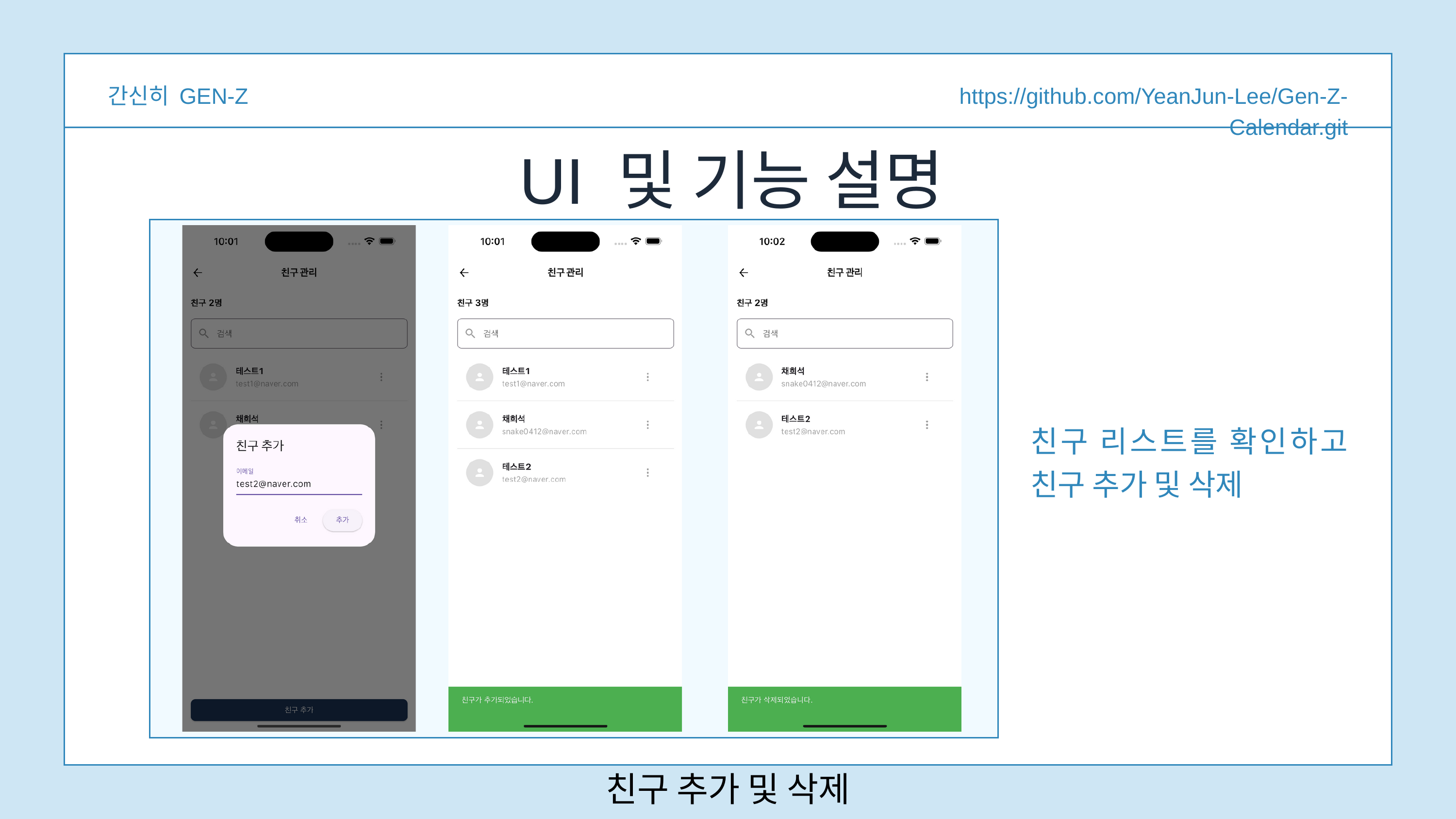

간신히 GEN-Z
https://github.com/YeanJun-Lee/Gen-Z-Calendar.git
UI 및 기능 설명

친구 리스트를 확인하고 친구 추가 및 삭제
친구 추가 및 삭제